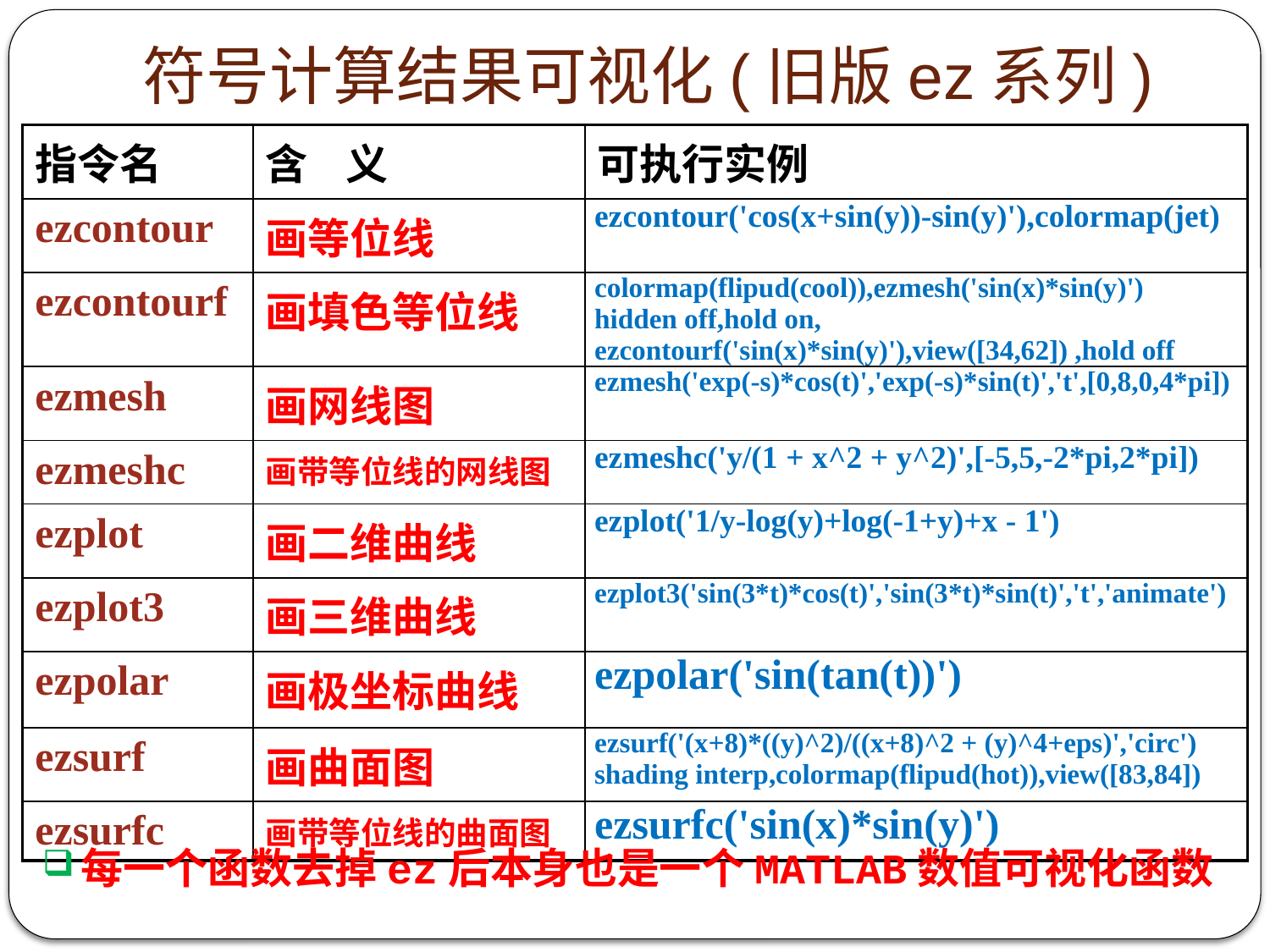

# 符号计算结果可视化(旧版ez系列)
| 指令名 | 含 义 | 可执行实例 |
| --- | --- | --- |
| ezcontour | 画等位线 | ezcontour('cos(x+sin(y))-sin(y)'),colormap(jet) |
| ezcontourf | 画填色等位线 | colormap(flipud(cool)),ezmesh('sin(x)\*sin(y)') hidden off,hold on, ezcontourf('sin(x)\*sin(y)'),view([34,62]) ,hold off |
| ezmesh | 画网线图 | ezmesh('exp(-s)\*cos(t)','exp(-s)\*sin(t)','t',[0,8,0,4\*pi]) |
| ezmeshc | 画带等位线的网线图 | ezmeshc('y/(1 + x^2 + y^2)',[-5,5,-2\*pi,2\*pi]) |
| ezplot | 画二维曲线 | ezplot('1/y-log(y)+log(-1+y)+x - 1') |
| ezplot3 | 画三维曲线 | ezplot3('sin(3\*t)\*cos(t)','sin(3\*t)\*sin(t)','t','animate') |
| ezpolar | 画极坐标曲线 | ezpolar('sin(tan(t))') |
| ezsurf | 画曲面图 | ezsurf('(x+8)\*((y)^2)/((x+8)^2 + (y)^4+eps)','circ') shading interp,colormap(flipud(hot)),view([83,84]) |
| ezsurfc | 画带等位线的曲面图 | ezsurfc('sin(x)\*sin(y)') |
每一个函数去掉ez后本身也是一个MATLAB数值可视化函数